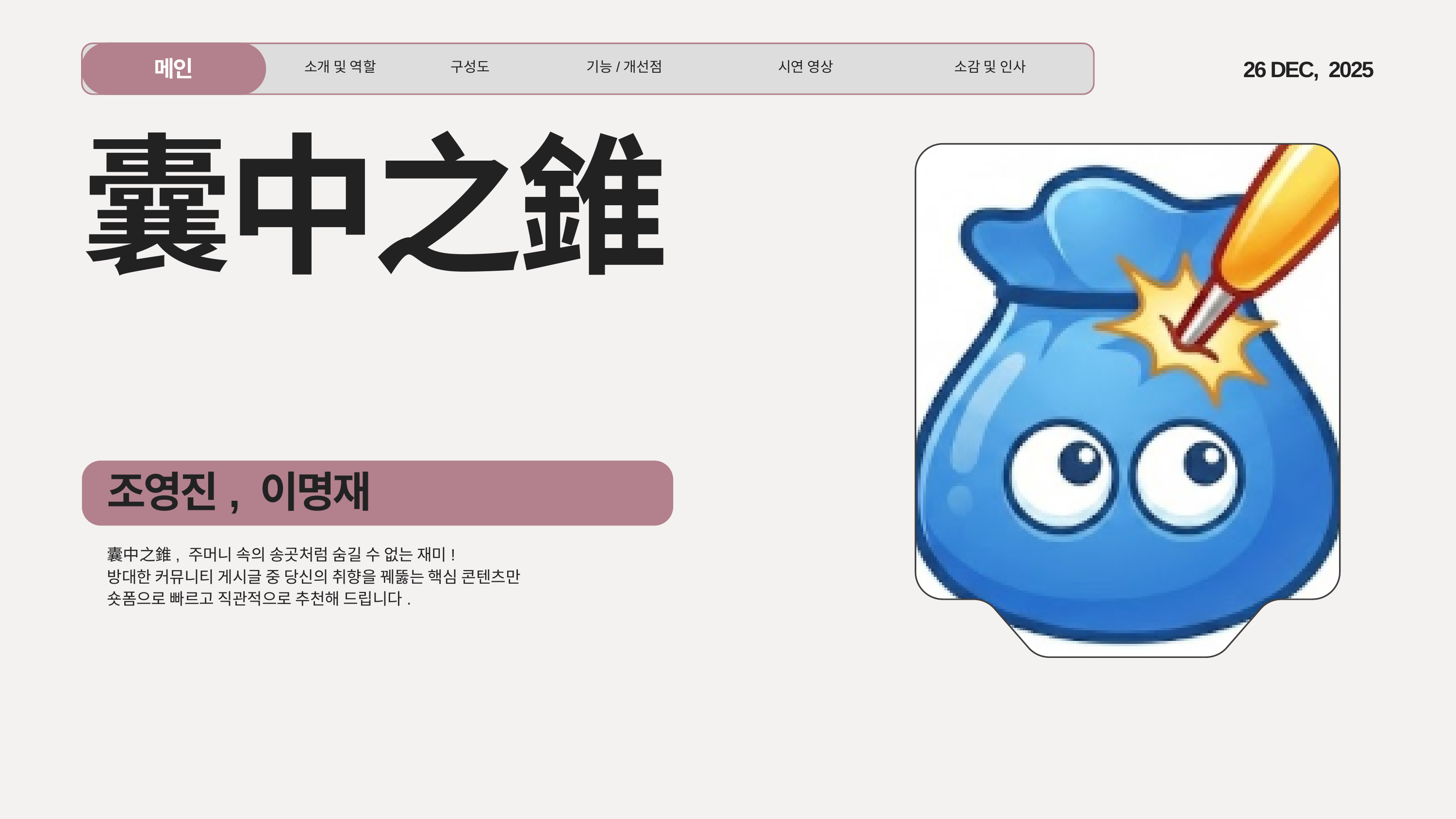

메인
소개 및 역할
구성도
기능/개선점
시연 영상
소감 및 인사
26 DEC,
2025

囊中之錐

조영진, 이명재
囊中之錐, 주머니 속의 송곳처럼 숨길 수 없는 재미!
방대한 커뮤니티 게시글 중 당신의 취향을 꿰뚫는 핵심 콘텐츠만
숏폼으로 빠르고 직관적으로 추천해 드립니다.